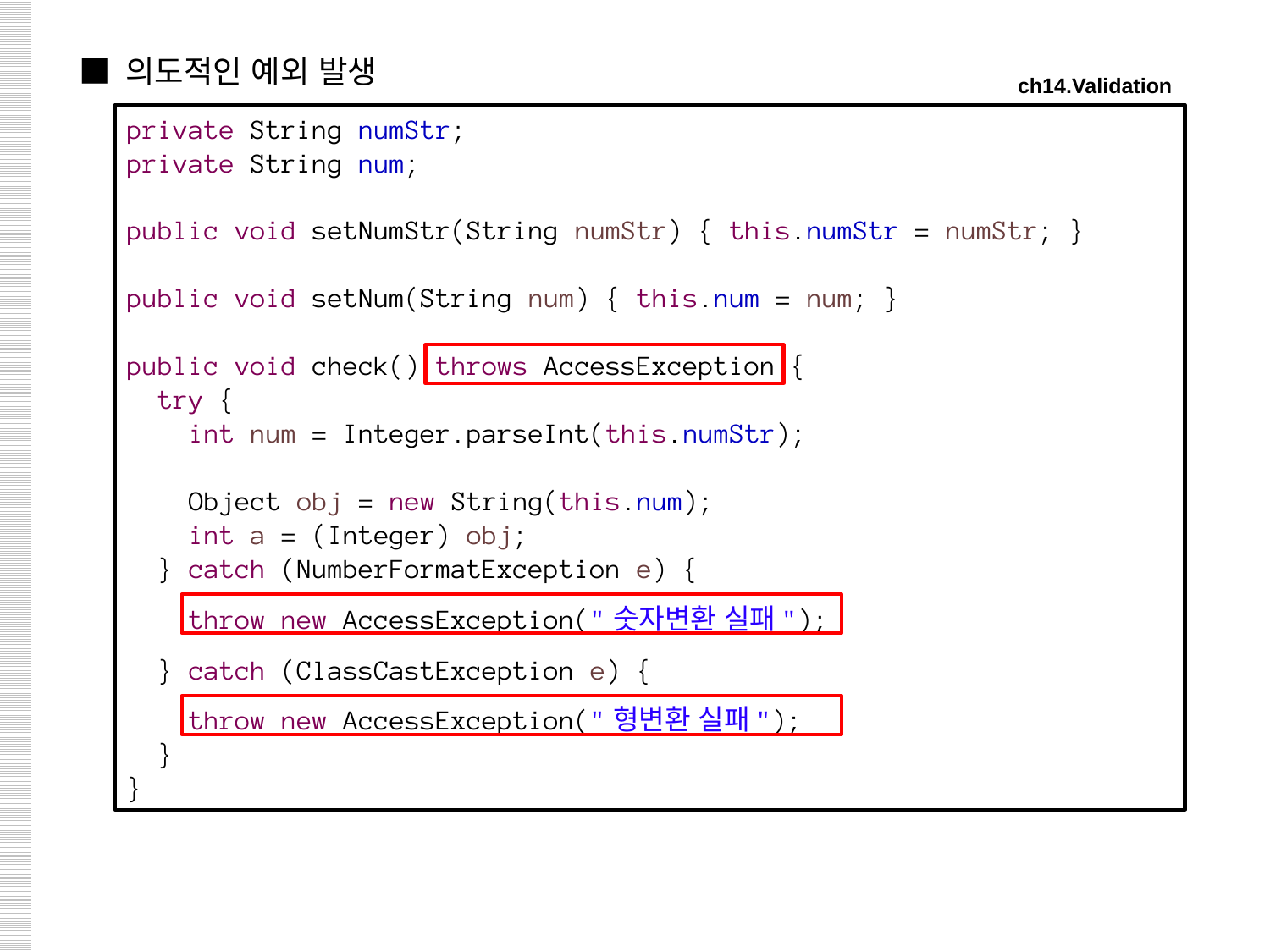

■ 의도적인 예외 발생
ch14.Validation
private String numStr;
private String num;

public void setNumStr(String numStr) { this.numStr = numStr; }

public void setNum(String num) { this.num = num; }

public void check() throws AccessException {
  try {
    int num = Integer.parseInt(this.numStr);

    Object obj = new String(this.num);
    int a = (Integer) obj;
  } catch (NumberFormatException e) {
    throw new AccessException("숫자변환 실패");
  } catch (ClassCastException e) {
    throw new AccessException("형변환 실패");
  }
}